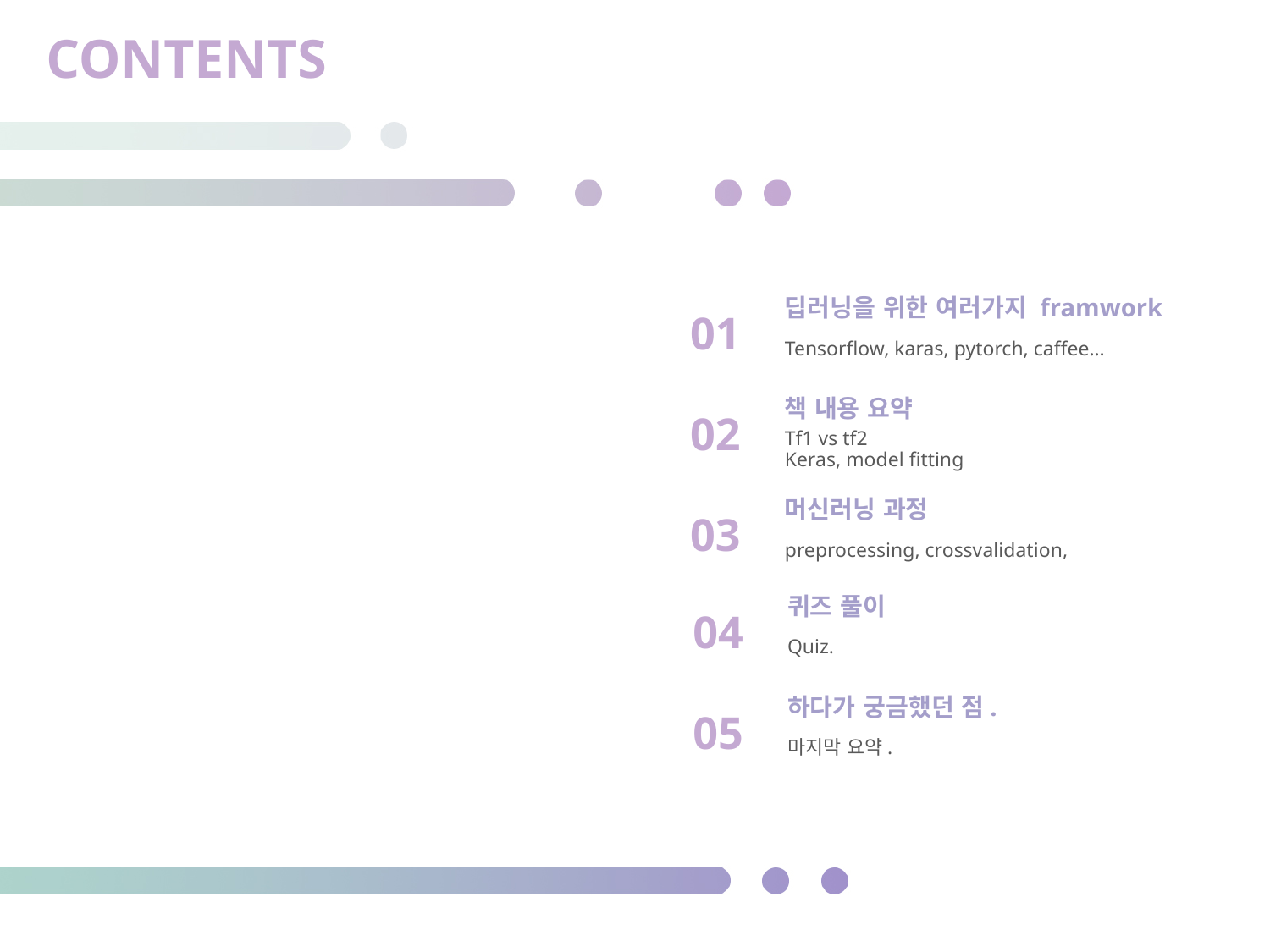

CONTENTS
딥러닝을 위한 여러가지 framwork
01
Tensorflow, karas, pytorch, caffee…
책 내용 요약
02
Tf1 vs tf2
Keras, model fitting
머신러닝 과정
03
preprocessing, crossvalidation,
퀴즈 풀이
04
Quiz.
하다가 궁금했던 점.
05
마지막 요약.